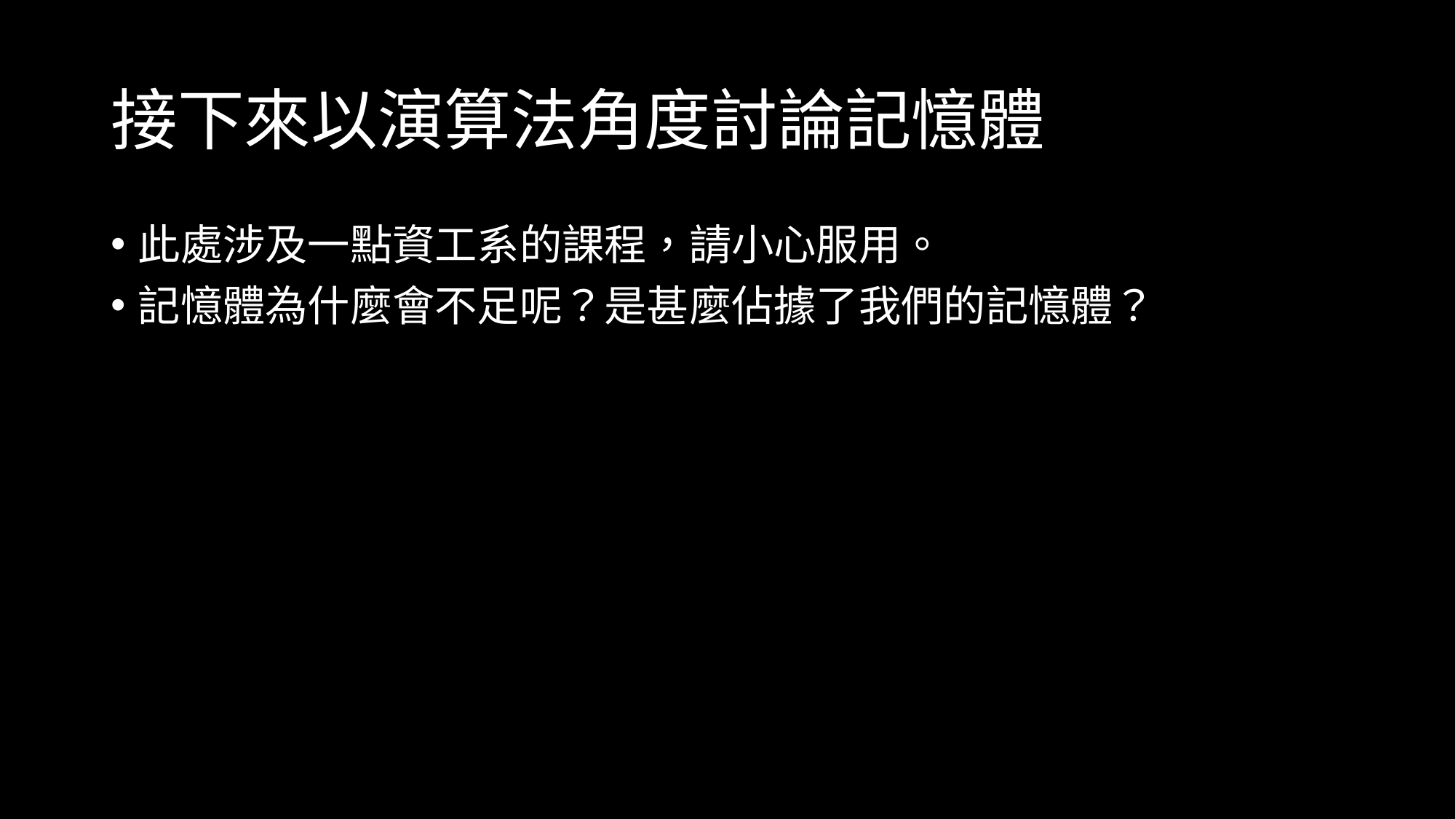

# 接下來以演算法角度討論記憶體
此處涉及一點資工系的課程，請小心服用。
記憶體為什麼會不足呢？是甚麼佔據了我們的記憶體？